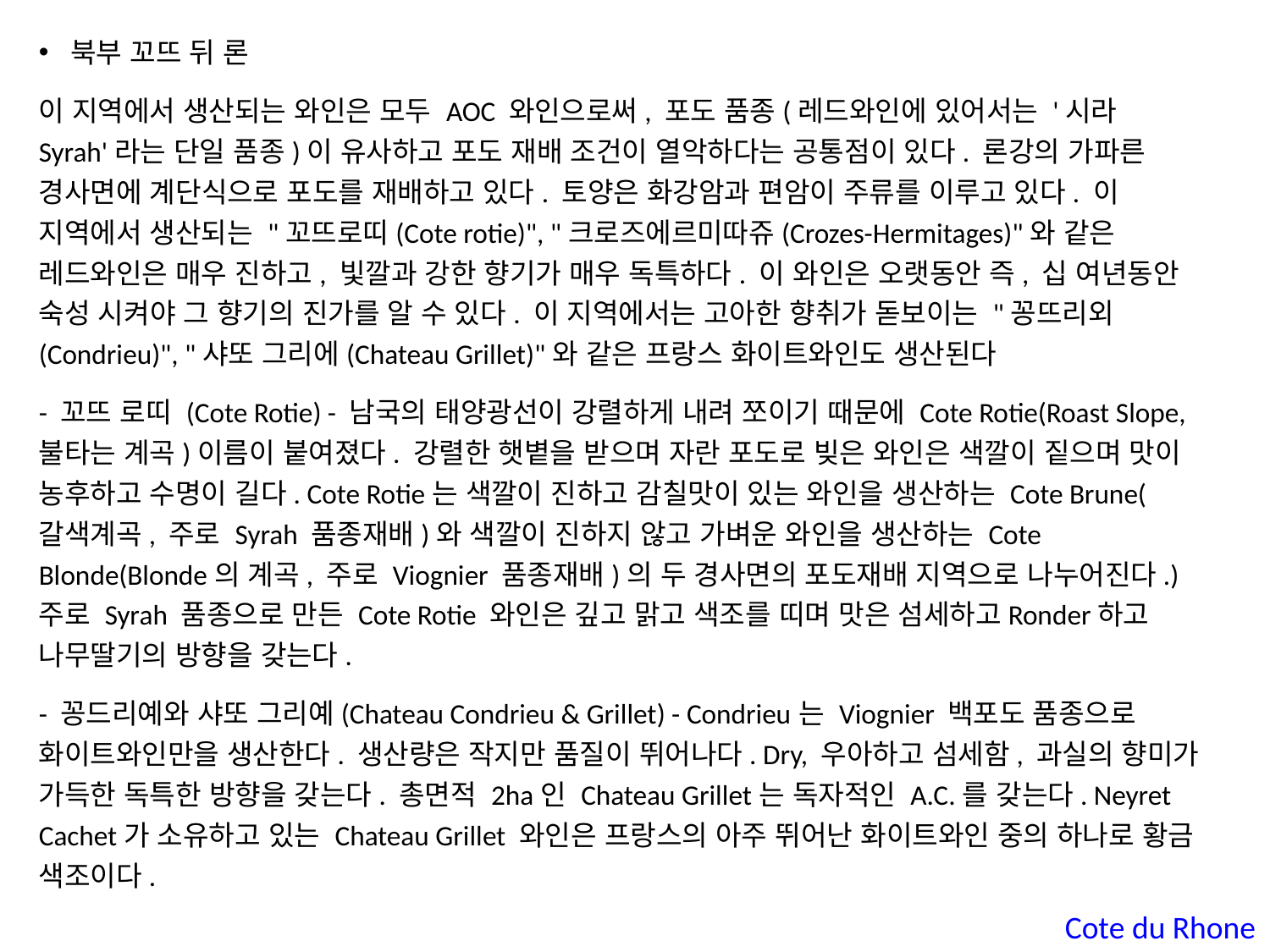

북부 꼬뜨 뒤 론
이 지역에서 생산되는 와인은 모두 AOC 와인으로써, 포도 품종(레드와인에 있어서는 '시라 Syrah'라는 단일 품종)이 유사하고 포도 재배 조건이 열악하다는 공통점이 있다. 론강의 가파른 경사면에 계단식으로 포도를 재배하고 있다. 토양은 화강암과 편암이 주류를 이루고 있다. 이 지역에서 생산되는 "꼬뜨로띠(Cote rotie)", "크로즈에르미따쥬(Crozes-Hermitages)"와 같은 레드와인은 매우 진하고, 빛깔과 강한 향기가 매우 독특하다. 이 와인은 오랫동안 즉, 십 여년동안 숙성 시켜야 그 향기의 진가를 알 수 있다. 이 지역에서는 고아한 향취가 돋보이는 "꽁뜨리외(Condrieu)", "샤또 그리에(Chateau Grillet)"와 같은 프랑스 화이트와인도 생산된다
- 꼬뜨 로띠 (Cote Rotie) - 남국의 태양광선이 강렬하게 내려 쪼이기 때문에 Cote Rotie(Roast Slope, 불타는 계곡)이름이 붙여졌다. 강렬한 햇볕을 받으며 자란 포도로 빚은 와인은 색깔이 짙으며 맛이 농후하고 수명이 길다. Cote Rotie는 색깔이 진하고 감칠맛이 있는 와인을 생산하는 Cote Brune(갈색계곡, 주로 Syrah 품종재배)와 색깔이 진하지 않고 가벼운 와인을 생산하는 Cote Blonde(Blonde의 계곡, 주로 Viognier 품종재배)의 두 경사면의 포도재배 지역으로 나누어진다.) 주로 Syrah 품종으로 만든 Cote Rotie 와인은 깊고 맑고 색조를 띠며 맛은 섬세하고Ronder하고 나무딸기의 방향을 갖는다.
- 꽁드리예와 샤또 그리예(Chateau Condrieu & Grillet) - Condrieu는 Viognier 백포도 품종으로 화이트와인만을 생산한다. 생산량은 작지만 품질이 뛰어나다. Dry, 우아하고 섬세함, 과실의 향미가 가득한 독특한 방향을 갖는다. 총면적 2ha인 Chateau Grillet는 독자적인 A.C.를 갖는다. Neyret Cachet가 소유하고 있는 Chateau Grillet 와인은 프랑스의 아주 뛰어난 화이트와인 중의 하나로 황금 색조이다.
Cote du Rhone